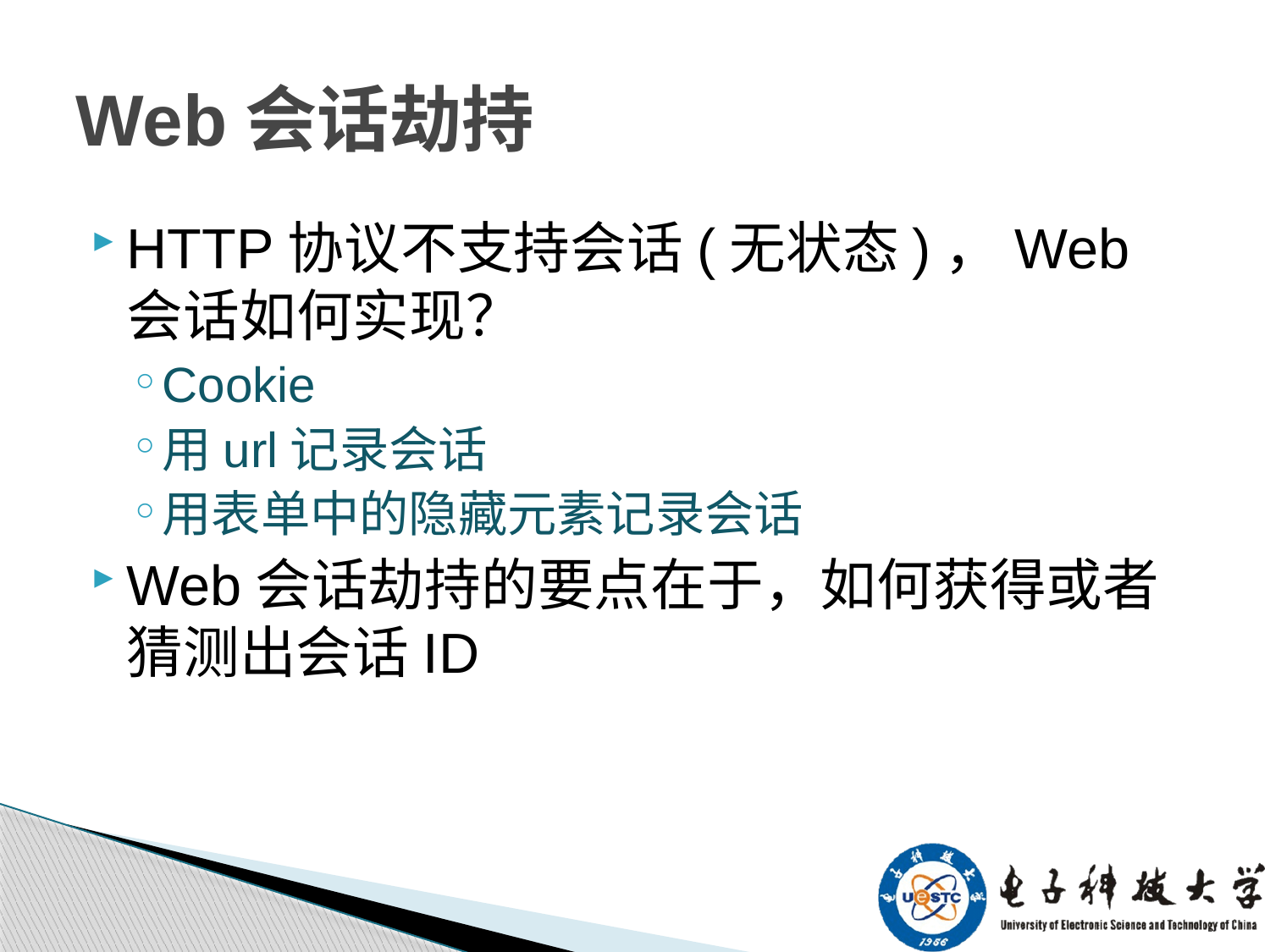

# Web会话劫持
HTTP协议不支持会话(无状态)，Web会话如何实现？
Cookie
用url记录会话
用表单中的隐藏元素记录会话
Web会话劫持的要点在于，如何获得或者猜测出会话ID
272